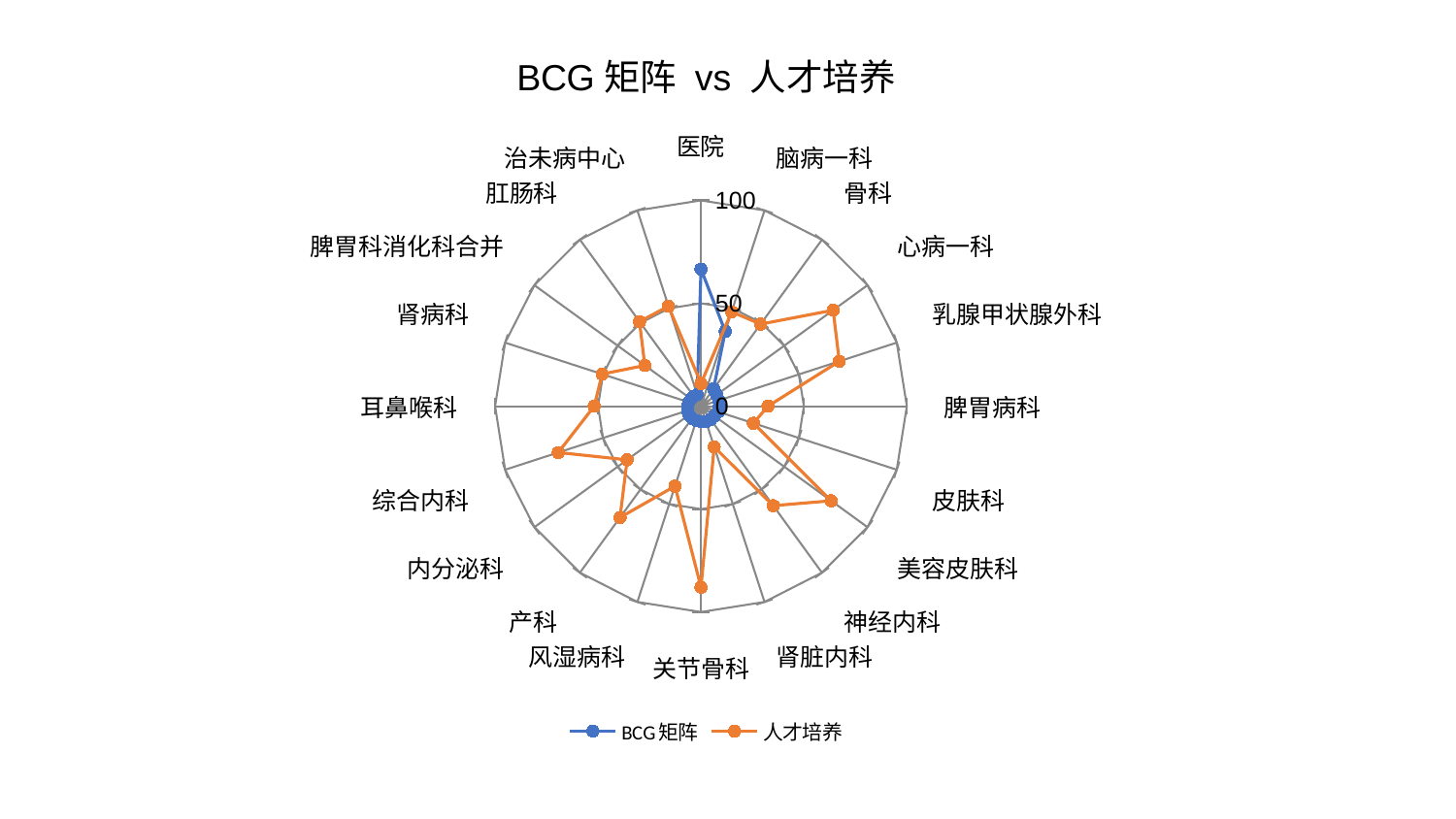

### Chart: BCG矩阵 vs 人才培养

| Category | BCG矩阵 | 人才培养 |
|---|---|---|
| 医院 | 66.61257989874575 | 11.02806607686307 |
| 脑病一科 | 38.20009647015565 | 48.25816886469834 |
| 骨科 | 10.460723562338933 | 49.30068877874649 |
| 心病一科 | 9.406606565347372 | 79.3616434921442 |
| 乳腺甲状腺外科 | 9.09492761187886 | 70.67715390867072 |
| 脾胃病科 | 8.956167048761255 | 32.57062569315226 |
| 皮肤科 | 8.919893534511536 | 26.806689833055902 |
| 美容皮肤科 | 8.030998235941613 | 78.21297559283151 |
| 神经内科 | 8.016528484581562 | 59.77040027702577 |
| 肾脏内科 | 7.9447947048677126 | 20.821902458864482 |
| 关节骨科 | 7.466666105202389 | 87.93327396862192 |
| 风湿病科 | 7.348445179192039 | 40.85495356854681 |
| 产科 | 7.3337742452812575 | 66.88000852996451 |
| 内分泌科 | 7.172365448105838 | 44.35320345987578 |
| 综合内科 | 6.821266582728103 | 72.88131108780657 |
| 耳鼻喉科 | 6.396373080196291 | 51.86389617000225 |
| 肾病科 | 6.312901178242534 | 50.49422442400587 |
| 脾胃科消化科合并 | 5.981323060334289 | 33.71845656396795 |
| 肛肠科 | 5.97191012230853 | 50.78296308870693 |
| 治未病中心 | 5.954485720245749 | 51.10042043283202 |
113